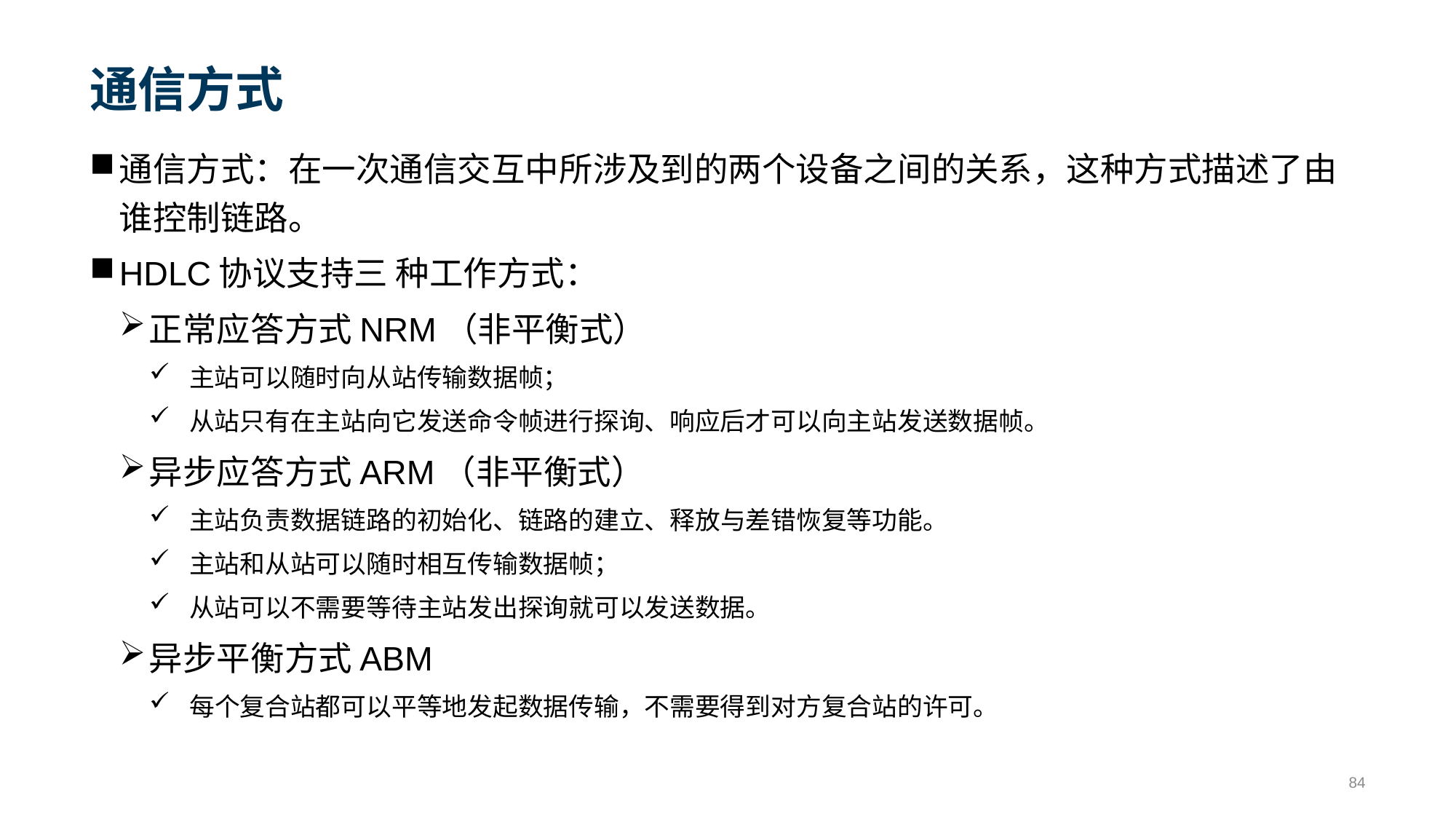

# 通信方式
通信方式：在一次通信交互中所涉及到的两个设备之间的关系，这种方式描述了由谁控制链路。
HDLC协议支持三 种工作方式：
正常应答方式NRM（非平衡式）
主站可以随时向从站传输数据帧；
从站只有在主站向它发送命令帧进行探询、响应后才可以向主站发送数据帧。
异步应答方式ARM（非平衡式）
主站负责数据链路的初始化、链路的建立、释放与差错恢复等功能。
主站和从站可以随时相互传输数据帧；
从站可以不需要等待主站发出探询就可以发送数据。
异步平衡方式ABM
每个复合站都可以平等地发起数据传输，不需要得到对方复合站的许可。

84